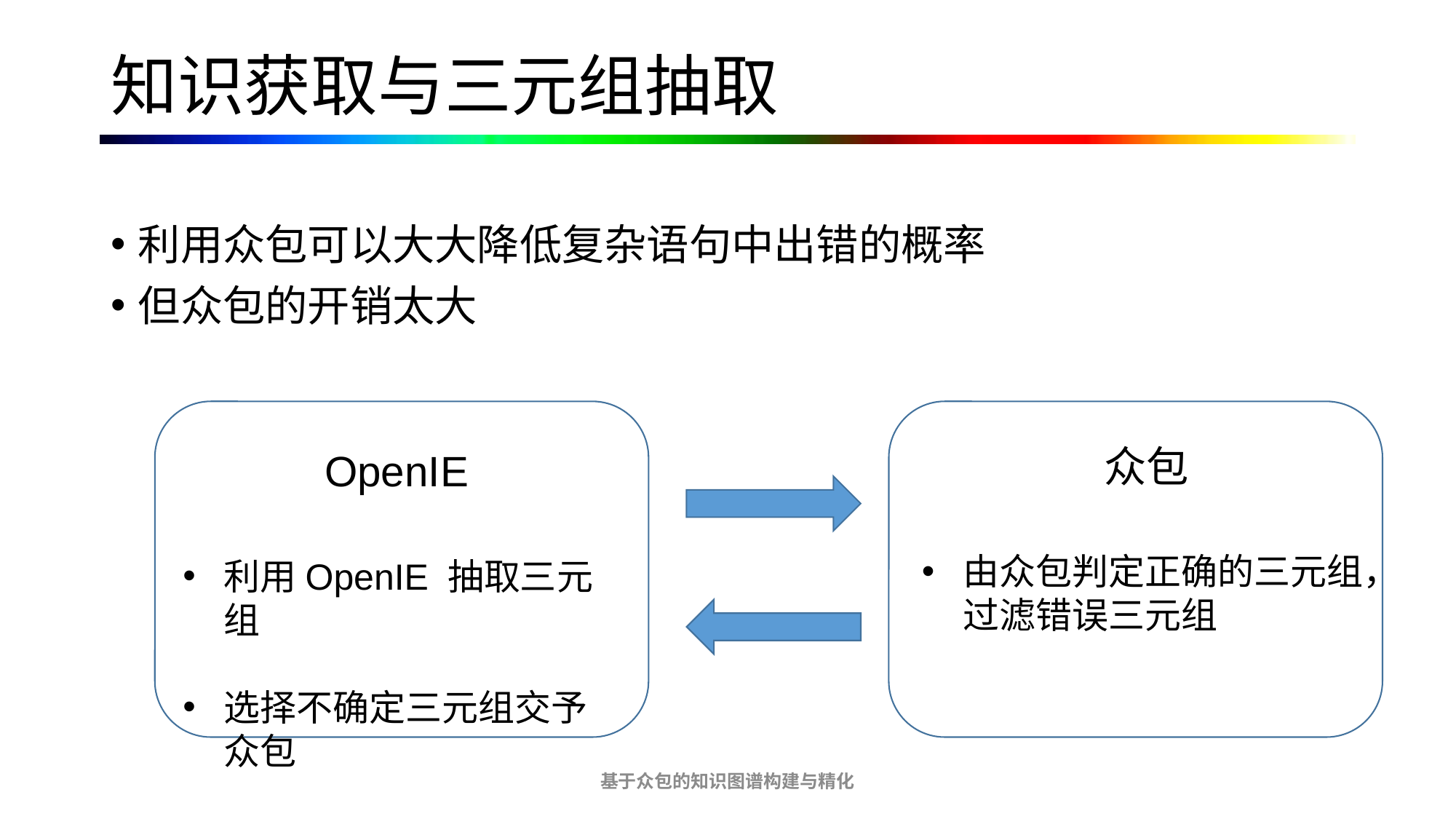

# 知识获取与三元组抽取
利用众包可以大大降低复杂语句中出错的概率
但众包的开销太大

众包

由众包判定正确的三元组，过滤错误三元组
OpenIE

利用OpenIE 抽取三元组

选择不确定三元组交予众包

基于众包的知识图谱构建与精化
67